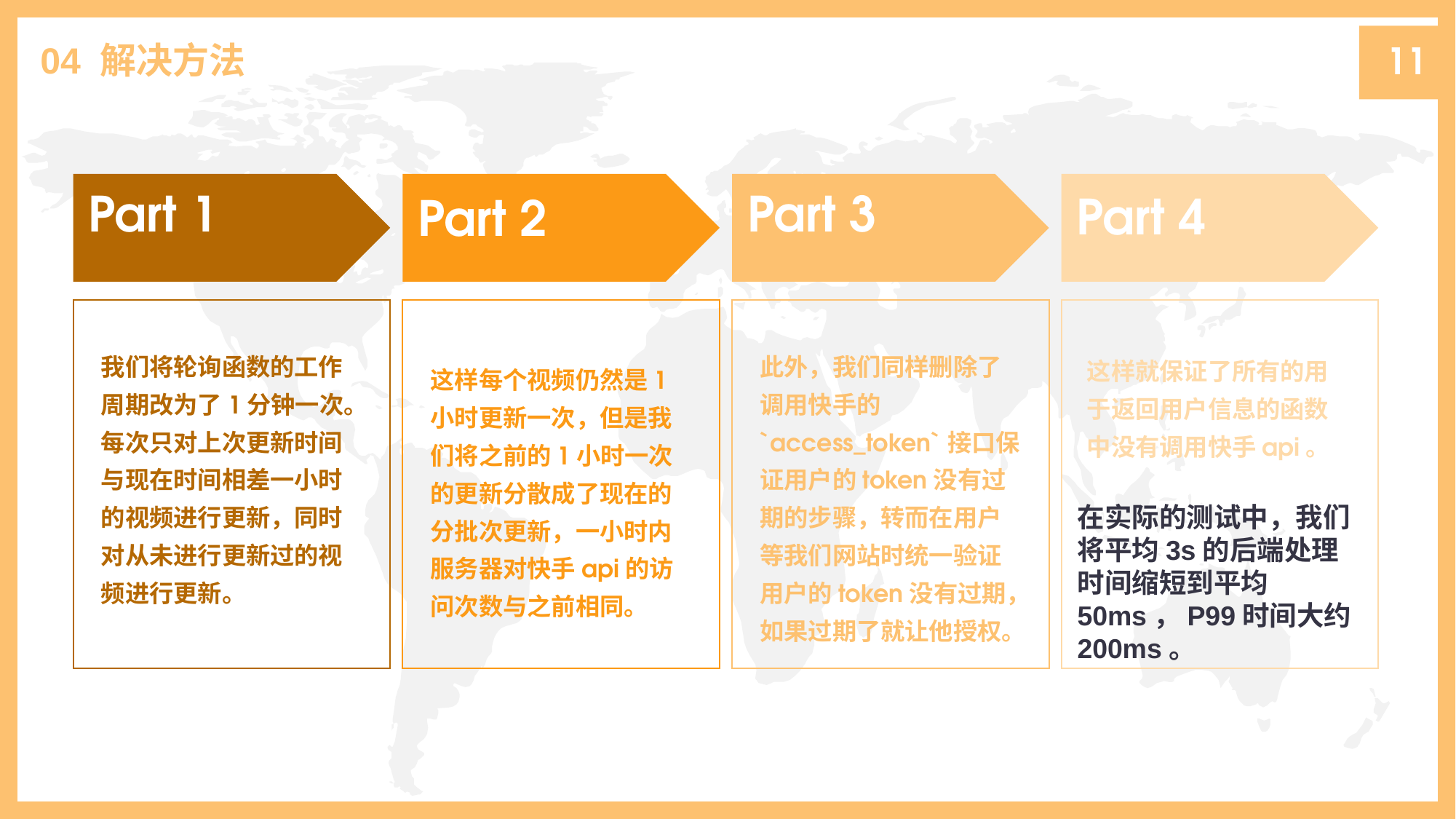

11
04 解决方法

Part 1
Part 3
Part 4
Part 2

我们将轮询函数的工作周期改为了1分钟一次。每次只对上次更新时间与现在时间相差一小时的视频进行更新，同时对从未进行更新过的视频进行更新。
此外，我们同样删除了调用快手的`access_token`接口保证用户的token没有过期的步骤，转而在用户等我们网站时统一验证用户的token没有过期，如果过期了就让他授权。
这样就保证了所有的用于返回用户信息的函数中没有调用快手api。
这样每个视频仍然是1小时更新一次，但是我们将之前的1小时一次的更新分散成了现在的分批次更新，一小时内服务器对快手api的访问次数与之前相同。
在实际的测试中，我们将平均3s的后端处理时间缩短到平均50ms，P99时间大约200ms。